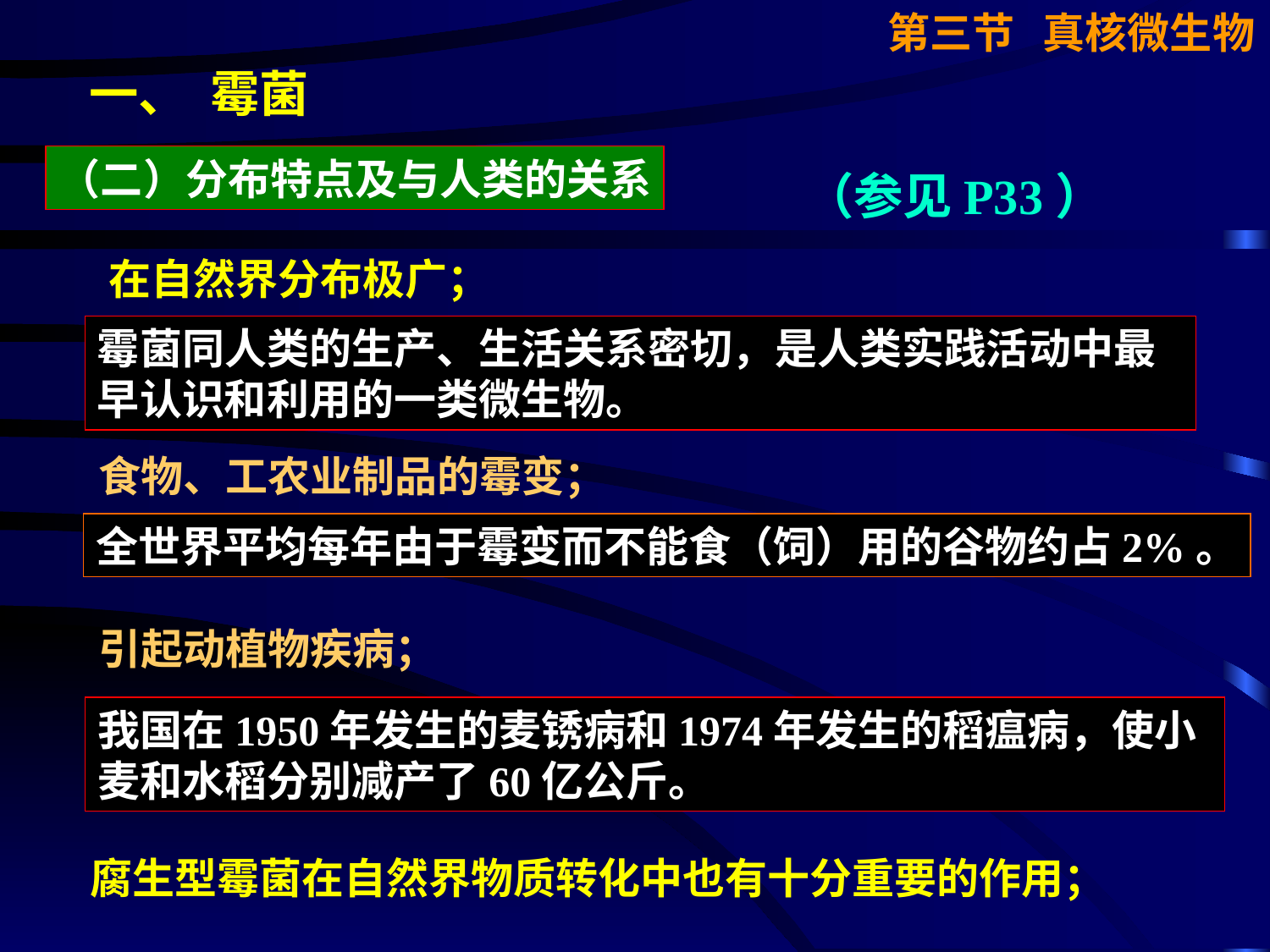

第三节   真核微生物
一、  霉菌
（二）分布特点及与人类的关系
（参见P33）
在自然界分布极广；
霉菌同人类的生产、生活关系密切，是人类实践活动中最早认识和利用的一类微生物。
食物、工农业制品的霉变；
全世界平均每年由于霉变而不能食（饲）用的谷物约占2%。
引起动植物疾病；
我国在1950年发生的麦锈病和1974年发生的稻瘟病，使小麦和水稻分别减产了60亿公斤。
腐生型霉菌在自然界物质转化中也有十分重要的作用；